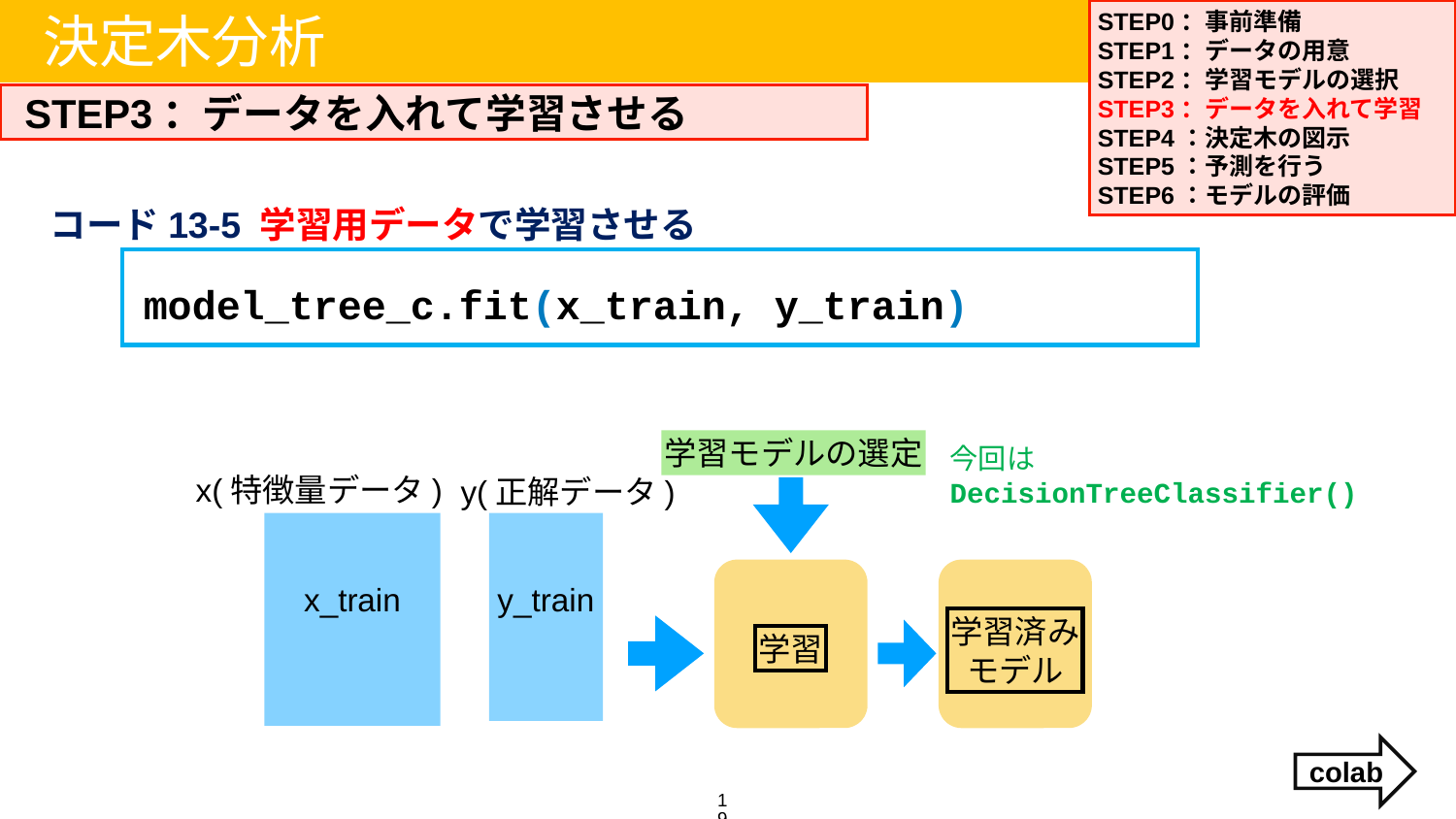

STEP0：事前準備
STEP1：データの用意
STEP2：学習モデルの選択
STEP3：データを入れて学習
STEP4：決定木の図示
STEP5：予測を行う
STEP6：モデルの評価
決定木分析
STEP3：データを入れて学習させる
コード13-5 学習用データで学習させる
model_tree_c.fit(x_train, y_train)
学習モデルの選定
今回はDecisionTreeClassifier()
x(特徴量データ)
y(正解データ)

x_train
y_train
学習済み
モデル

学習
colab
19